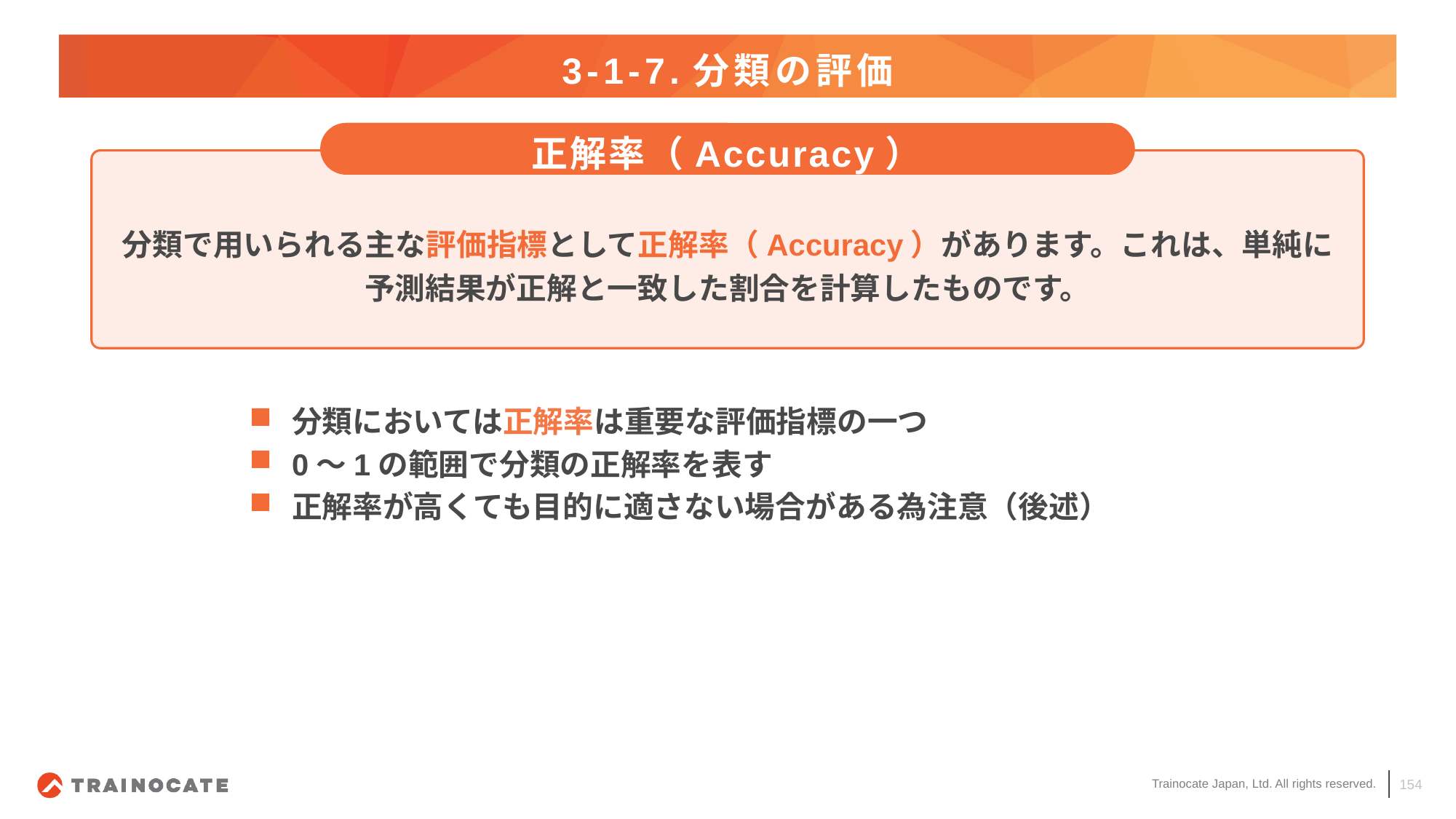

# 3-1-7.分類の評価

正解率（Accuracy）

分類で用いられる主な評価指標として正解率（Accuracy）があります。これは、単純に
予測結果が正解と一致した割合を計算したものです。
分類においては正解率は重要な評価指標の一つ
0～1の範囲で分類の正解率を表す
正解率が高くても目的に適さない場合がある為注意（後述）

154